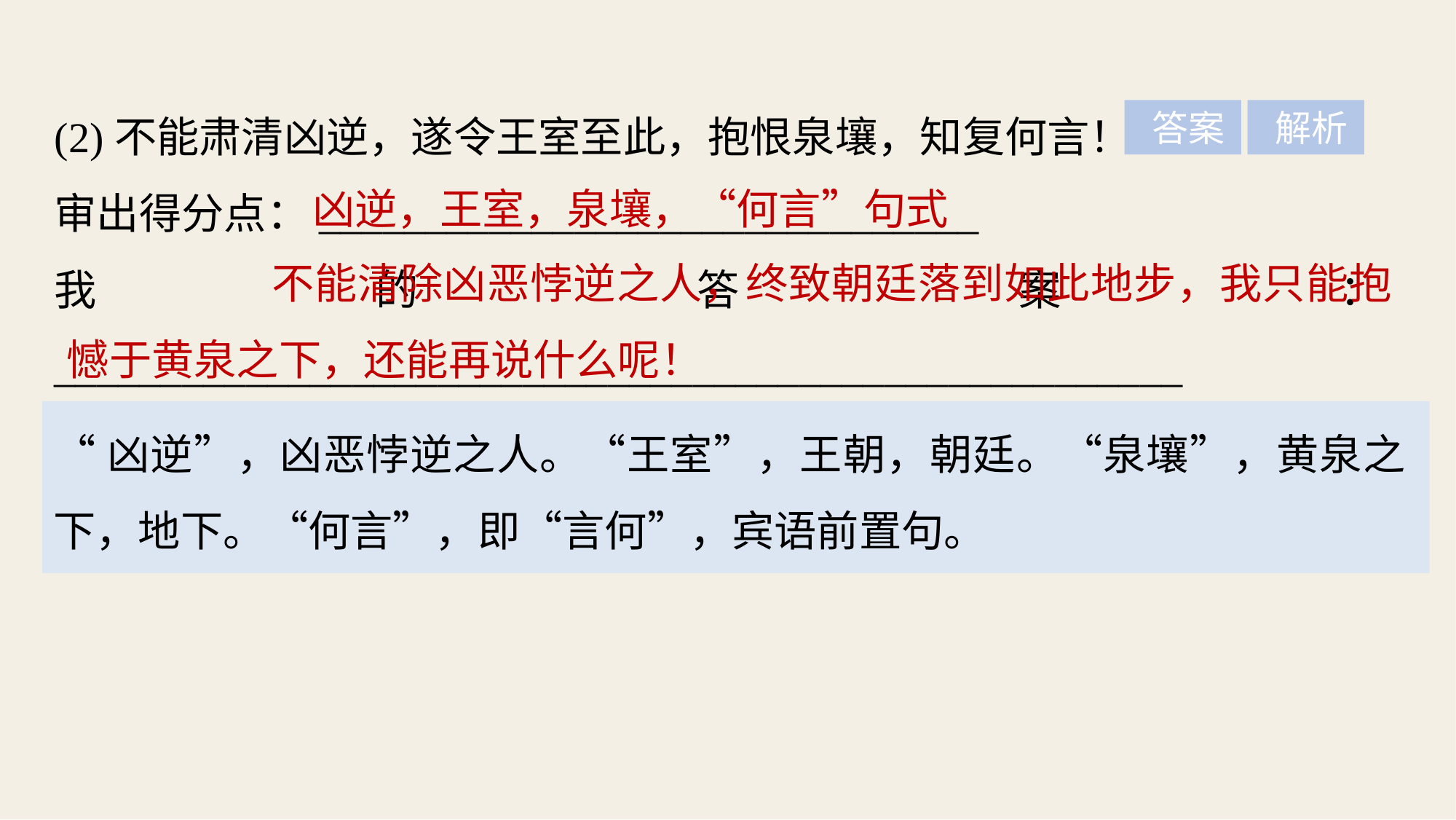

(2)不能肃清凶逆，遂令王室至此，抱恨泉壤，知复何言！
审出得分点：_______________________________
我的答案：_____________________________________________________
______________________________
 答案
 解析
凶逆，王室，泉壤，“何言”句式
                   不能清除凶恶悖逆之人，终致朝廷落到如此地步，我只能抱憾于黄泉之下，还能再说什么呢！
“凶逆”，凶恶悖逆之人。“王室”，王朝，朝廷。“泉壤”，黄泉之下，地下。“何言”，即“言何”，宾语前置句。